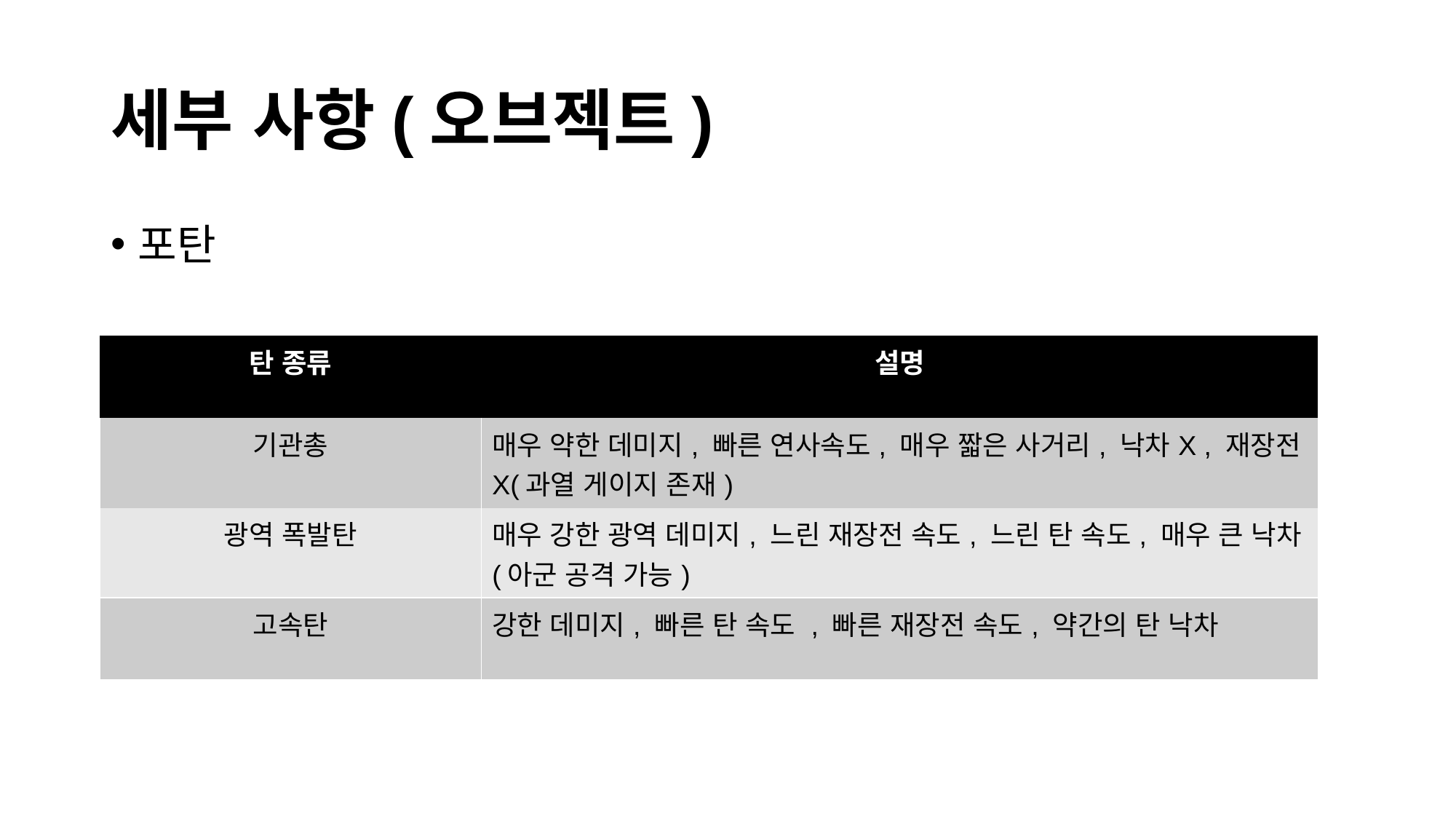

# 세부 사항(오브젝트)
포탄
| 탄 종류 | 설명 |
| --- | --- |
| 기관총 | 매우 약한 데미지, 빠른 연사속도, 매우 짧은 사거리, 낙차X , 재장전X(과열 게이지 존재) |
| 광역 폭발탄 | 매우 강한 광역 데미지, 느린 재장전 속도, 느린 탄 속도, 매우 큰 낙차(아군 공격 가능) |
| 고속탄 | 강한 데미지, 빠른 탄 속도 , 빠른 재장전 속도, 약간의 탄 낙차 |